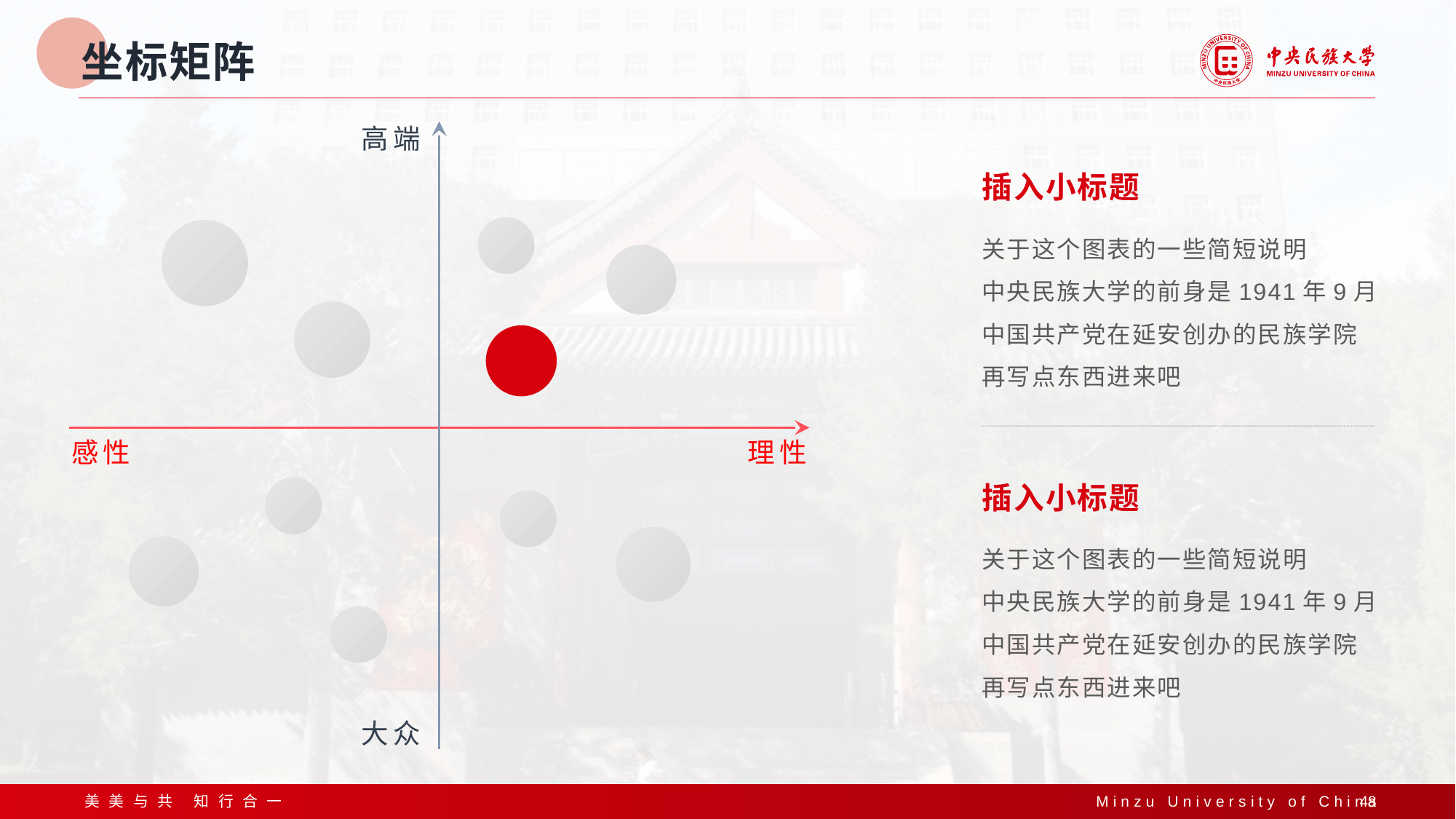

# 坐标矩阵
高端
插入小标题

关于这个图表的一些简短说明
中央民族大学的前身是1941年9月中国共产党在延安创办的民族学院
再写点东西进来吧

感性
理性
插入小标题

关于这个图表的一些简短说明
中央民族大学的前身是1941年9月中国共产党在延安创办的民族学院
再写点东西进来吧

大众
48